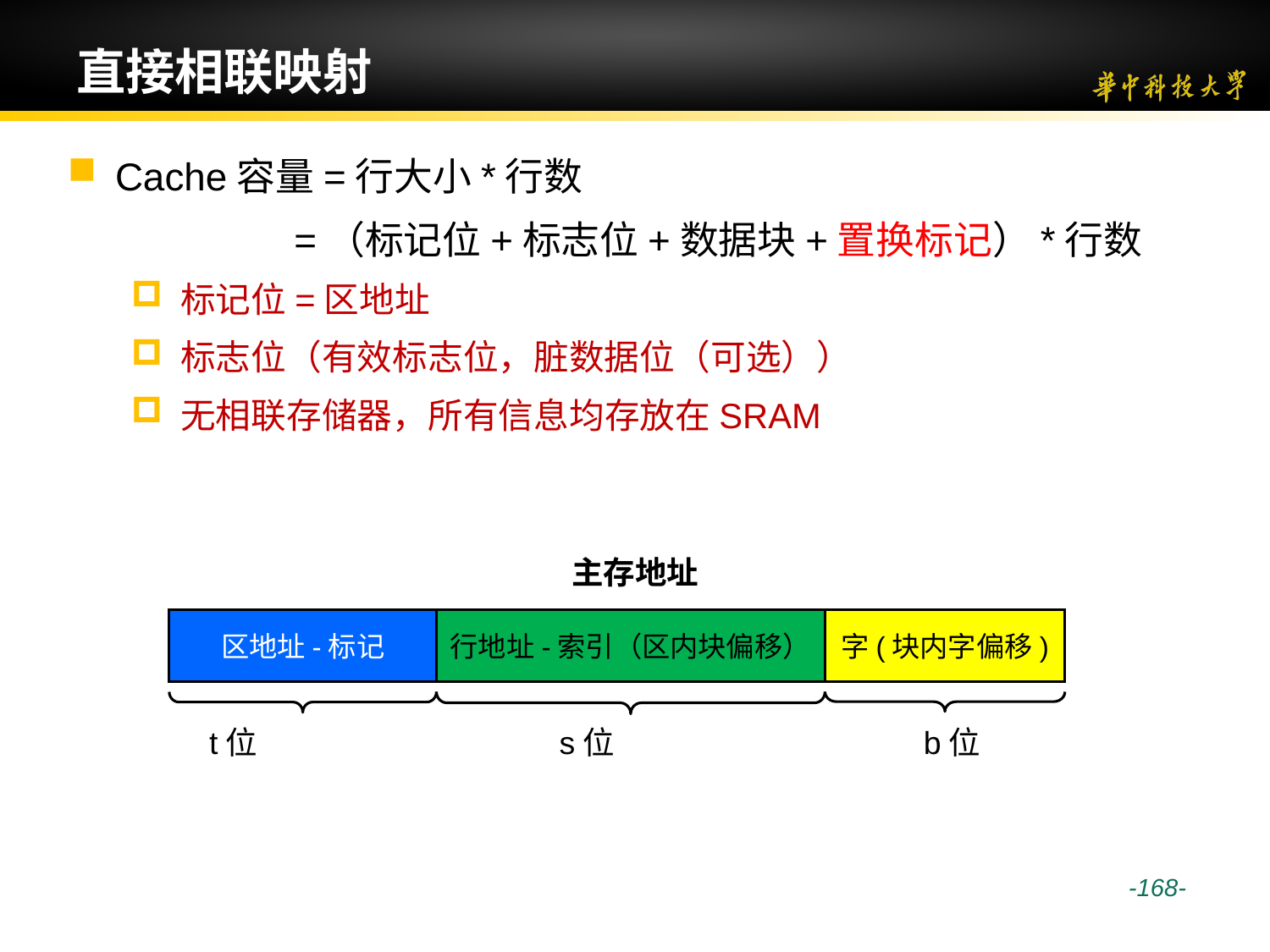

# 直接相联映射
Cache容量=行大小*行数
                     =（标记位+标志位+数据块+置换标记）*行数
标记位=区地址
标志位（有效标志位，脏数据位（可选））
无相联存储器，所有信息均存放在SRAM

主存地址

字(块内字偏移)
区地址-标记
行地址-索引（区内块偏移）
t位
s位
b位
 -168-